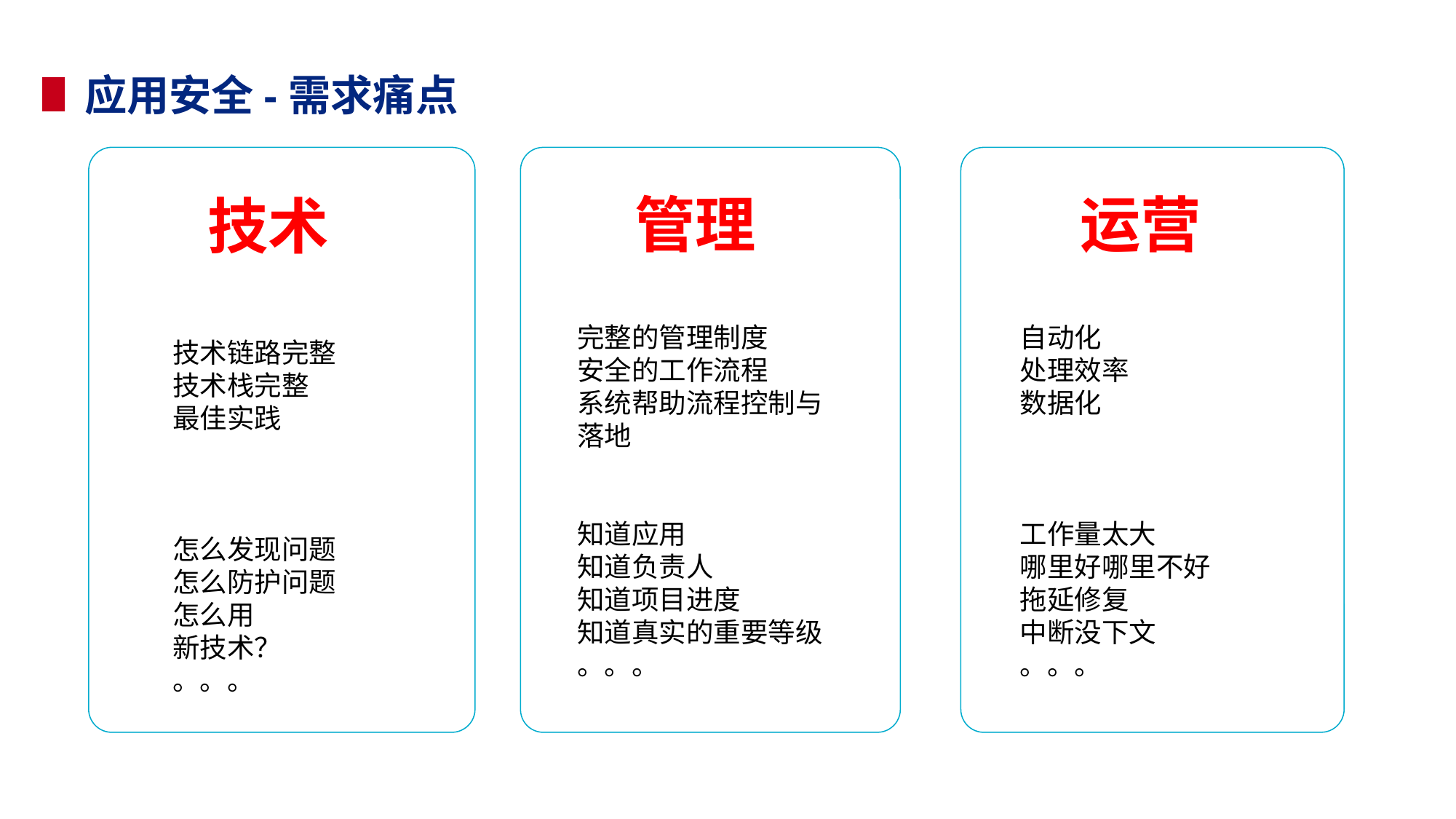

应用安全-需求痛点

管理
运营
技术
完整的管理制度
安全的工作流程
系统帮助流程控制与落地

知道应用
知道负责人
知道项目进度
知道真实的重要等级
。。。

自动化
处理效率
数据化

工作量太大
哪里好哪里不好
拖延修复
中断没下文
。。。

技术链路完整
技术栈完整
最佳实践

怎么发现问题
怎么防护问题
怎么用
新技术？
。。。